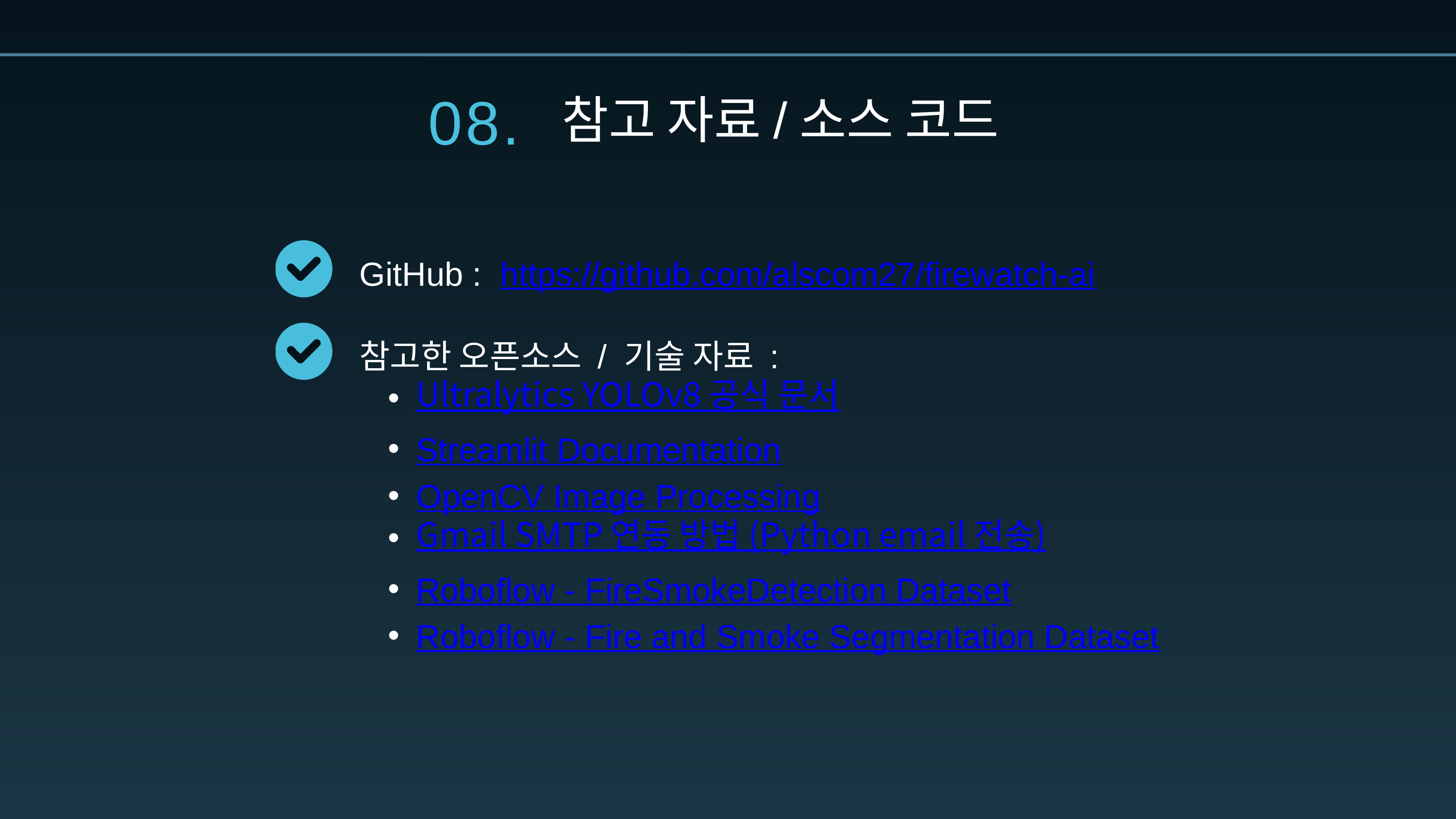

08.
참고 자료/소스 코드

GitHub :  https://github.com/alscom27/firewatch-ai

참고한 오픈소스 / 기술 자료 :
Ultralytics YOLOv8 공식 문서
Streamlit Documentation
OpenCV Image Processing
Gmail SMTP 연동 방법 (Python email 전송)
Roboflow - FireSmokeDetection Dataset
Roboflow - Fire and Smoke Segmentation Dataset